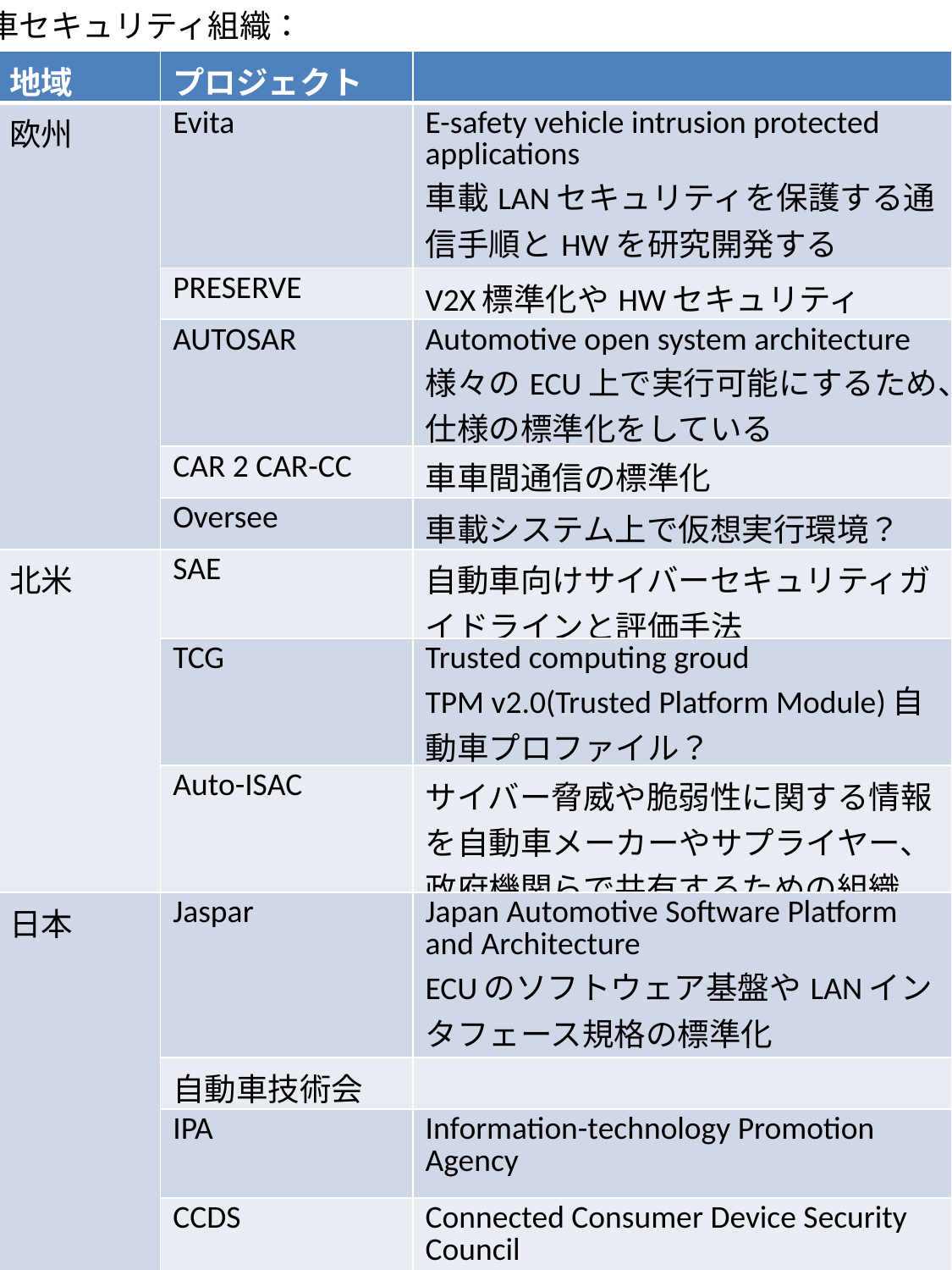

車セキュリティ組織：
| 地域 | プロジェクト |  |
| --- | --- | --- |
| 欧州 | Evita | E-safety vehicle intrusion protected applications 車載LANセキュリティを保護する通信手順とHWを研究開発する |
|  | PRESERVE | V2X標準化やHWセキュリティ |
|  | AUTOSAR | Automotive open system architecture 様々のECU上で実行可能にするため、仕様の標準化をしている |
|  | CAR 2 CAR-CC | 車車間通信の標準化 |
|  | Oversee | 車載システム上で仮想実行環境？ |
| 北米 | SAE | 自動車向けサイバーセキュリティガイドラインと評価手法 |
|  | TCG | Trusted computing groud TPM v2.0(Trusted Platform Module)自動車プロファイル？ |
|  | Auto-ISAC | サイバー脅威や脆弱性に関する情報を自動車メーカーやサプライヤー、政府機関らで共有するための組織 |
| 日本 | Jaspar | Japan Automotive Software Platform and Architecture ECUのソフトウェア基盤やLANインタフェース規格の標準化 |
|  | 自動車技術会 |  |
|  | IPA | Information-technology Promotion Agency |
|  | CCDS | Connected Consumer Device Security Council |